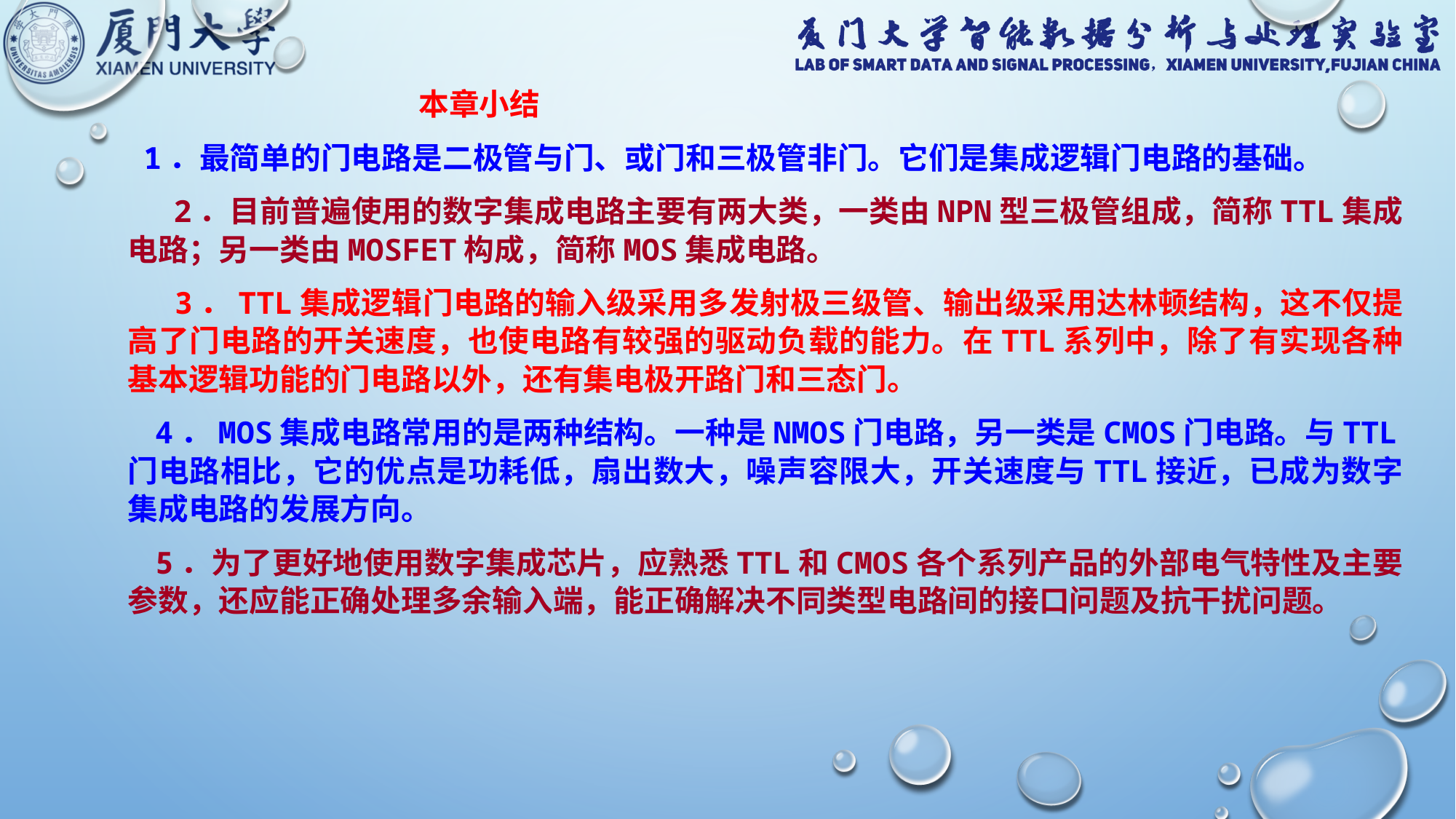

本章小结
    1．最简单的门电路是二极管与门、或门和三极管非门。它们是集成逻辑门电路的基础。
    2．目前普遍使用的数字集成电路主要有两大类，一类由NPN型三极管组成，简称TTL集成电路；另一类由MOSFET构成，简称MOS集成电路。
    3．TTL集成逻辑门电路的输入级采用多发射极三级管、输出级采用达林顿结构，这不仅提高了门电路的开关速度，也使电路有较强的驱动负载的能力。在TTL系列中，除了有实现各种基本逻辑功能的门电路以外，还有集电极开路门和三态门。
   4．MOS集成电路常用的是两种结构。一种是NMOS门电路，另一类是CMOS门电路。与TTL门电路相比，它的优点是功耗低，扇出数大，噪声容限大，开关速度与TTL接近，已成为数字集成电路的发展方向。
   5．为了更好地使用数字集成芯片，应熟悉TTL和CMOS各个系列产品的外部电气特性及主要参数，还应能正确处理多余输入端，能正确解决不同类型电路间的接口问题及抗干扰问题。